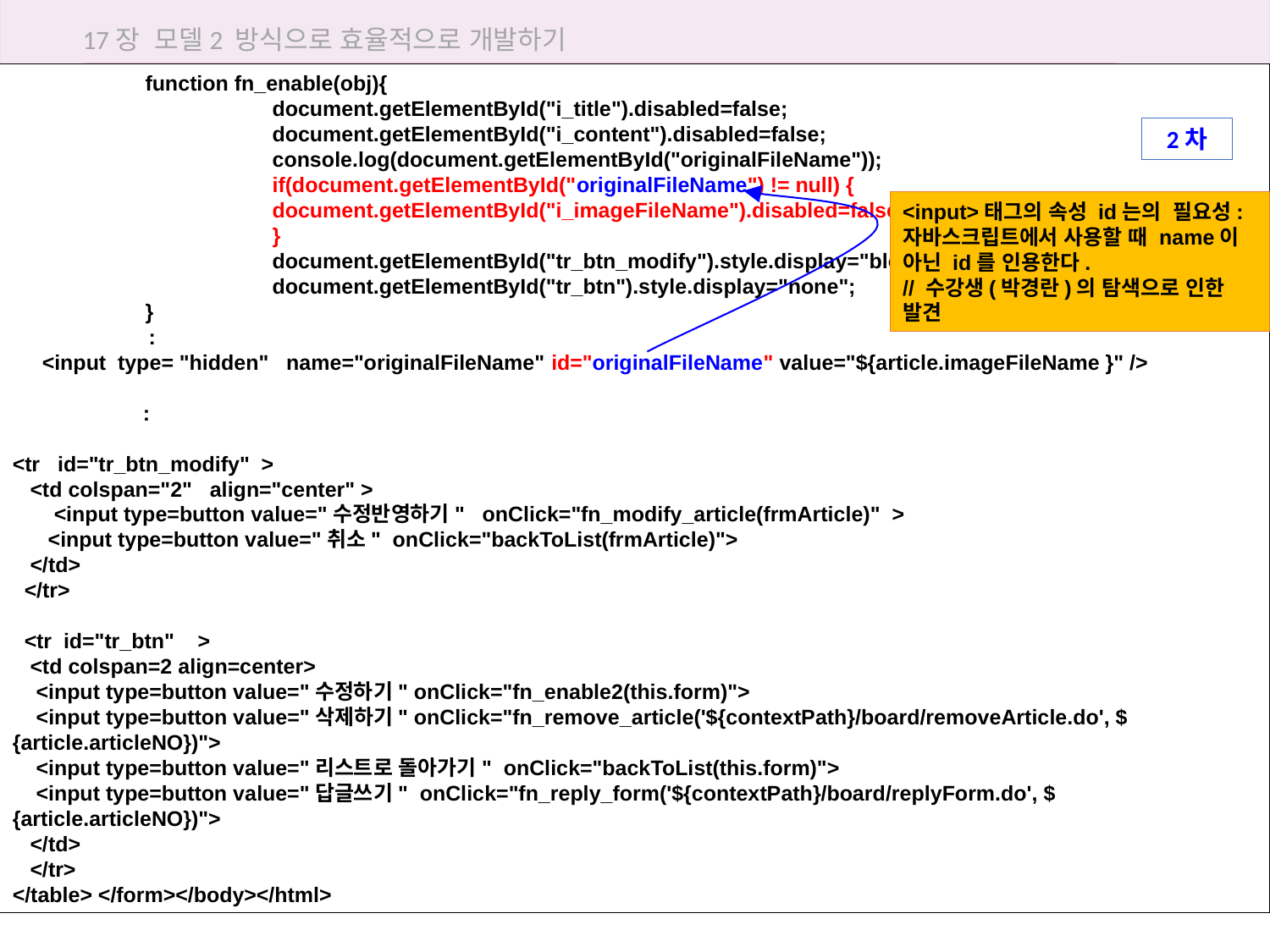

17장  모델2 방식으로 효율적으로 개발하기
	 function fn_enable(obj){
		 document.getElementById("i_title").disabled=false;
		 document.getElementById("i_content").disabled=false;
		 console.log(document.getElementById("originalFileName"));
		 if(document.getElementById("originalFileName") != null) {
		 document.getElementById("i_imageFileName").disabled=false;
		 }
		 document.getElementById("tr_btn_modify").style.display="block";
		 document.getElementById("tr_btn").style.display="none";
	 }
                       :
     <input  type= "hidden"   name="originalFileName" id="originalFileName" value="${article.imageFileName }" />

                      :

<tr   id="tr_btn_modify"  >
   <td colspan="2"   align="center" >
       <input type=button value="수정반영하기"   onClick="fn_modify_article(frmArticle)"  >
      <input type=button value="취소"  onClick="backToList(frmArticle)">
   </td>
  </tr>

  <tr  id="tr_btn"    >
   <td colspan=2 align=center>
    <input type=button value="수정하기" onClick="fn_enable2(this.form)">
    <input type=button value="삭제하기" onClick="fn_remove_article('${contextPath}/board/removeArticle.do', ${article.articleNO})">
    <input type=button value="리스트로 돌아가기"  onClick="backToList(this.form)">
    <input type=button value="답글쓰기"  onClick="fn_reply_form('${contextPath}/board/replyForm.do', ${article.articleNO})">
   </td>
   </tr>
</table> </form></body></html>
17.4 모델2로 답변형 게시판 구현하기
2차

<input>태그의 속성 id는의  필요성:
자바스크립트에서 사용할 때 name이 아닌 id를 인용한다.
// 수강생(박경란)의 탐색으로 인한 발견